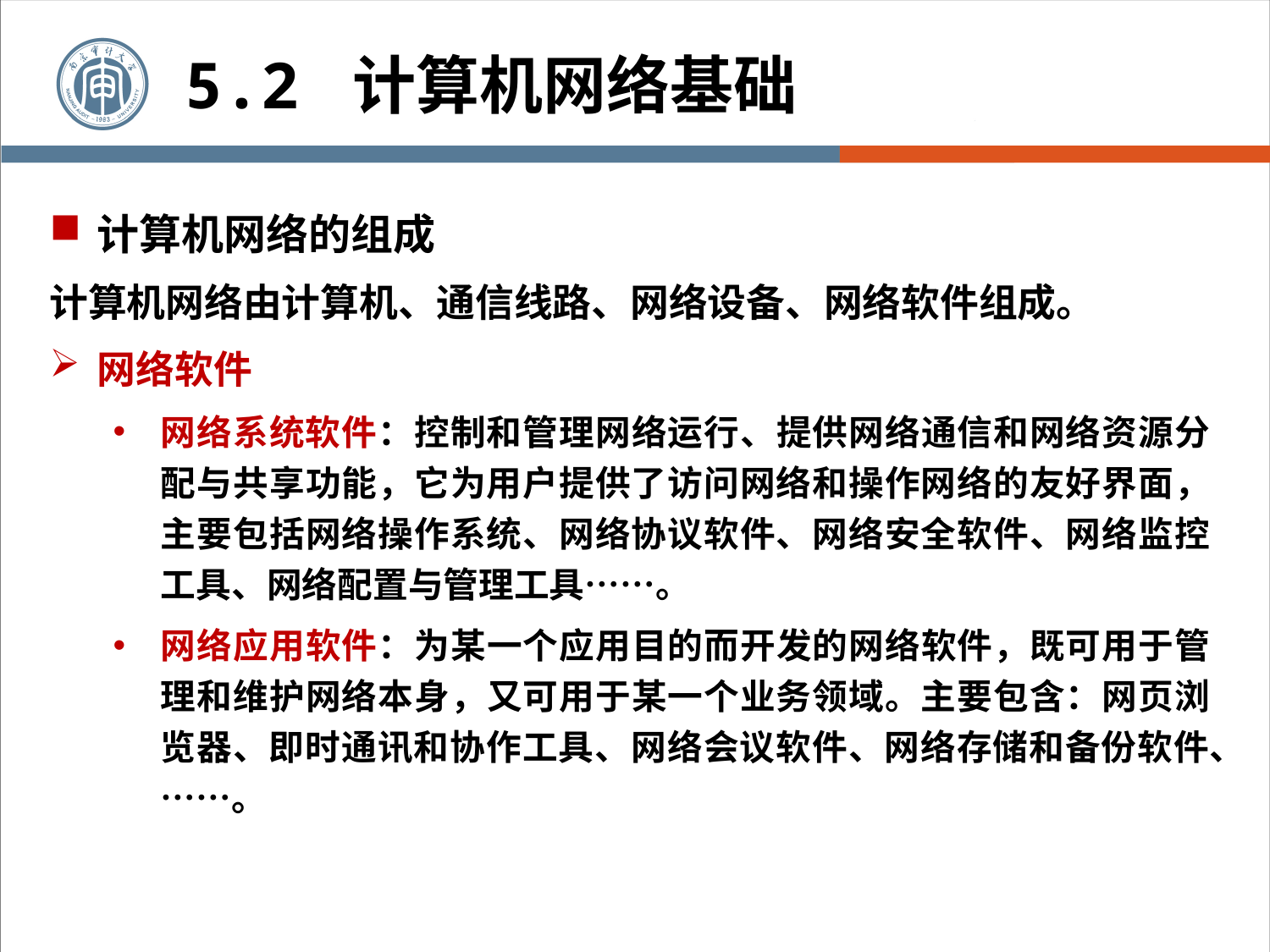

5.2 计算机网络基础
计算机网络的组成
计算机网络由计算机、通信线路、网络设备、网络软件组成。
网络软件
网络系统软件：控制和管理网络运行、提供网络通信和网络资源分配与共享功能，它为用户提供了访问网络和操作网络的友好界面，主要包括网络操作系统、网络协议软件、网络安全软件、网络监控工具、网络配置与管理工具……。
网络应用软件：为某一个应用目的而开发的网络软件，既可用于管理和维护网络本身，又可用于某一个业务领域。主要包含：网页浏览器、即时通讯和协作工具、网络会议软件、网络存储和备份软件、……。